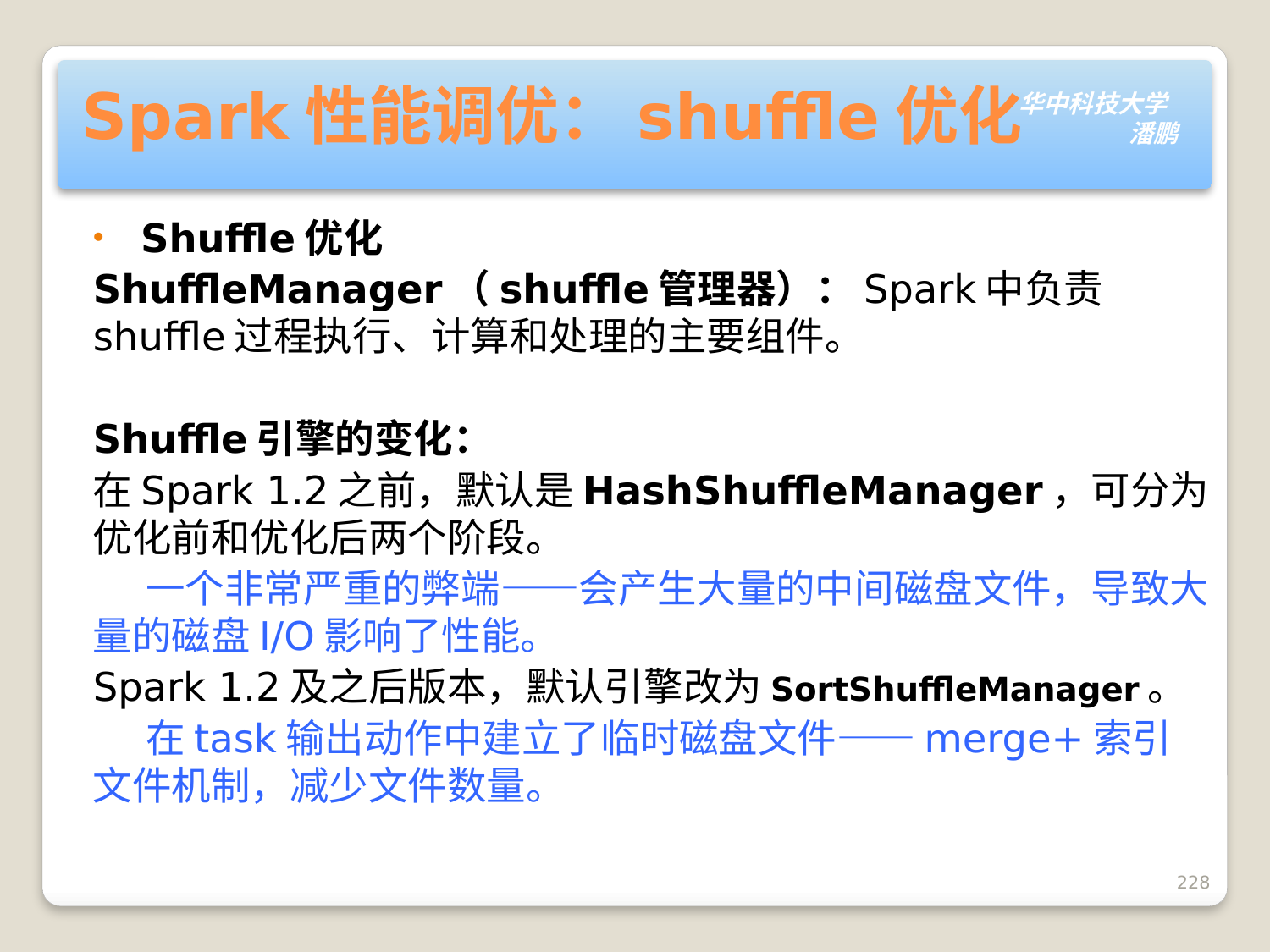

# Spark性能调优：shuffle优化
Shuffle优化
ShuffleManager（shuffle管理器）：Spark中负责shuffle过程执行、计算和处理的主要组件。

Shuffle引擎的变化：
在Spark 1.2之前，默认是HashShuffleManager，可分为优化前和优化后两个阶段。
     一个非常严重的弊端——会产生大量的中间磁盘文件，导致大量的磁盘I/O影响了性能。
Spark 1.2及之后版本，默认引擎改为SortShuffleManager。
     在task输出动作中建立了临时磁盘文件——merge+索引文件机制，减少文件数量。
228